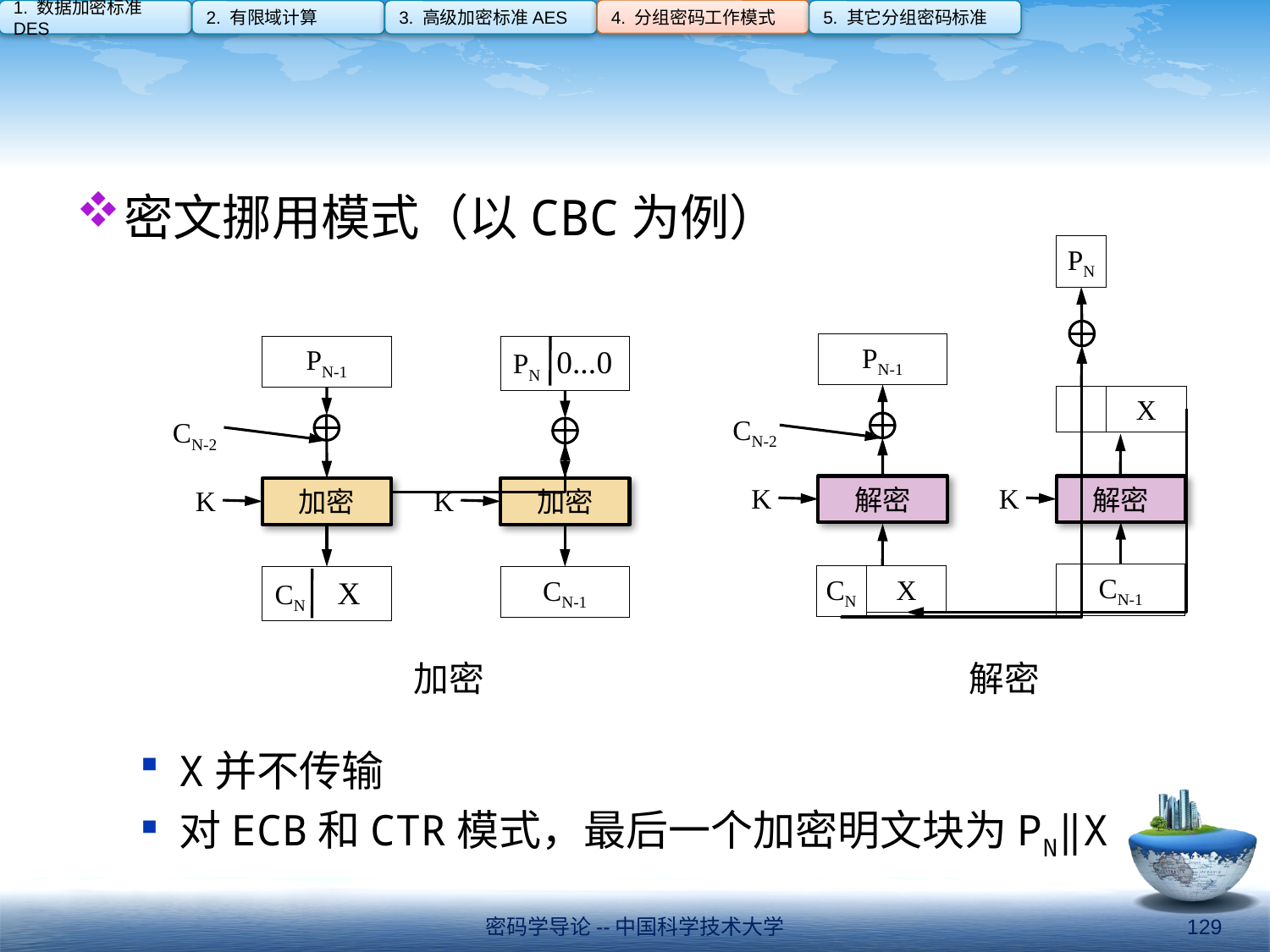

4. 分组密码工作模式
1. 数据加密标准DES
2. 有限域计算
3. 高级加密标准AES
5. 其它分组密码标准
#
密文挪用模式（以CBC为例）

X并不传输
对ECB和CTR模式，最后一个加密明文块为PN‖X
PN

PN-1

X
CN-2

K
K
解密
解密
CN-1
CN
X
解密
PN-1
PN  0...0
CN-2

K
K
加密
加密
CN    X
CN-1
加密
密码学导论--中国科学技术大学
129